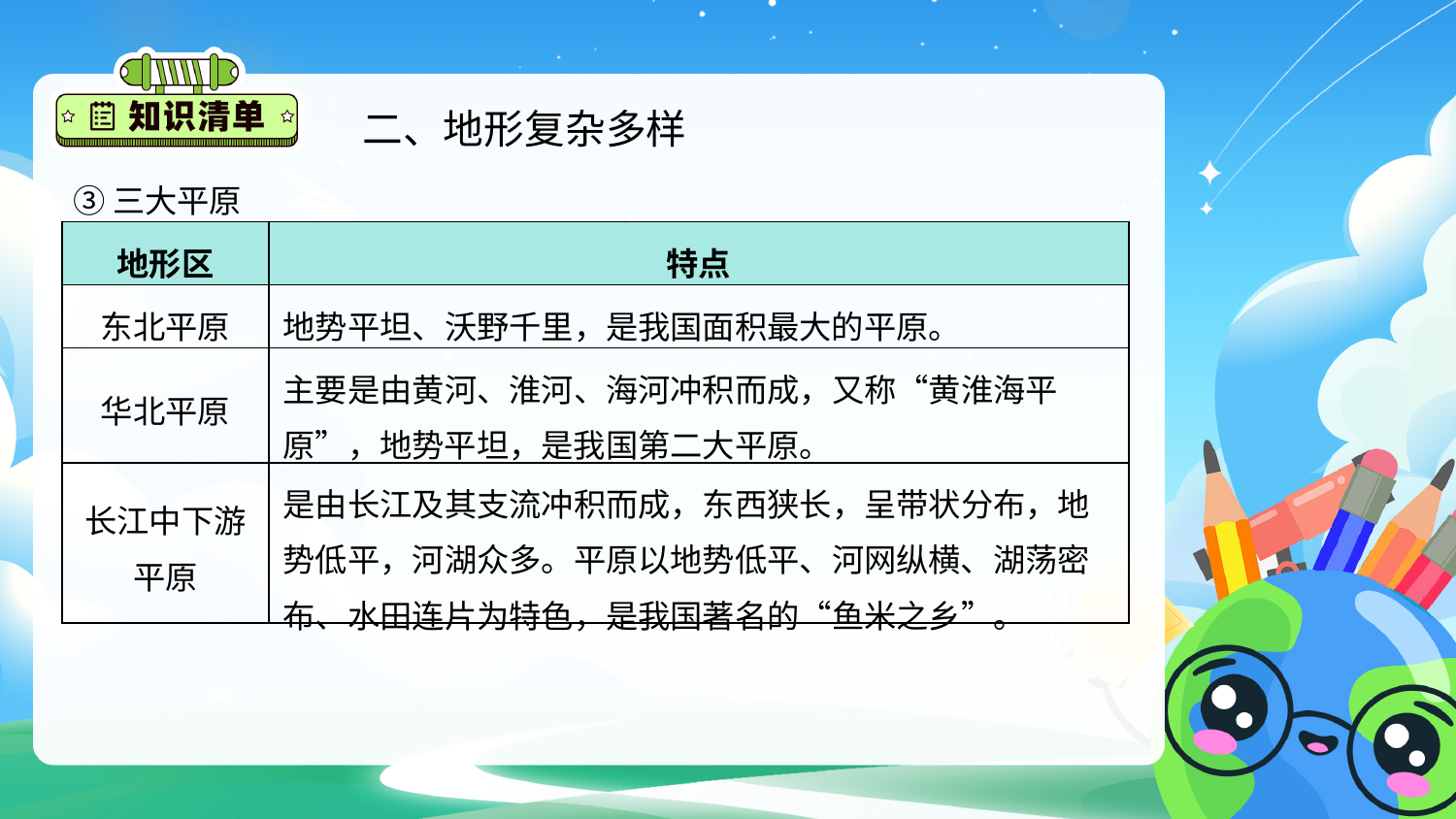

二、地形复杂多样
③三大平原
| 地形区 | 特点 |
| --- | --- |
| 东北平原 | 地势平坦、沃野千里，是我国面积最大的平原。 |
| 华北平原 | 主要是由黄河、淮河、海河冲积而成，又称“黄淮海平原”，地势平坦，是我国第二大平原。 |
| 长江中下游平原 | 是由长江及其支流冲积而成，东西狭长，呈带状分布，地势低平，河湖众多。平原以地势低平、河网纵横、湖荡密布、水田连片为特色，是我国著名的“鱼米之乡”。 |